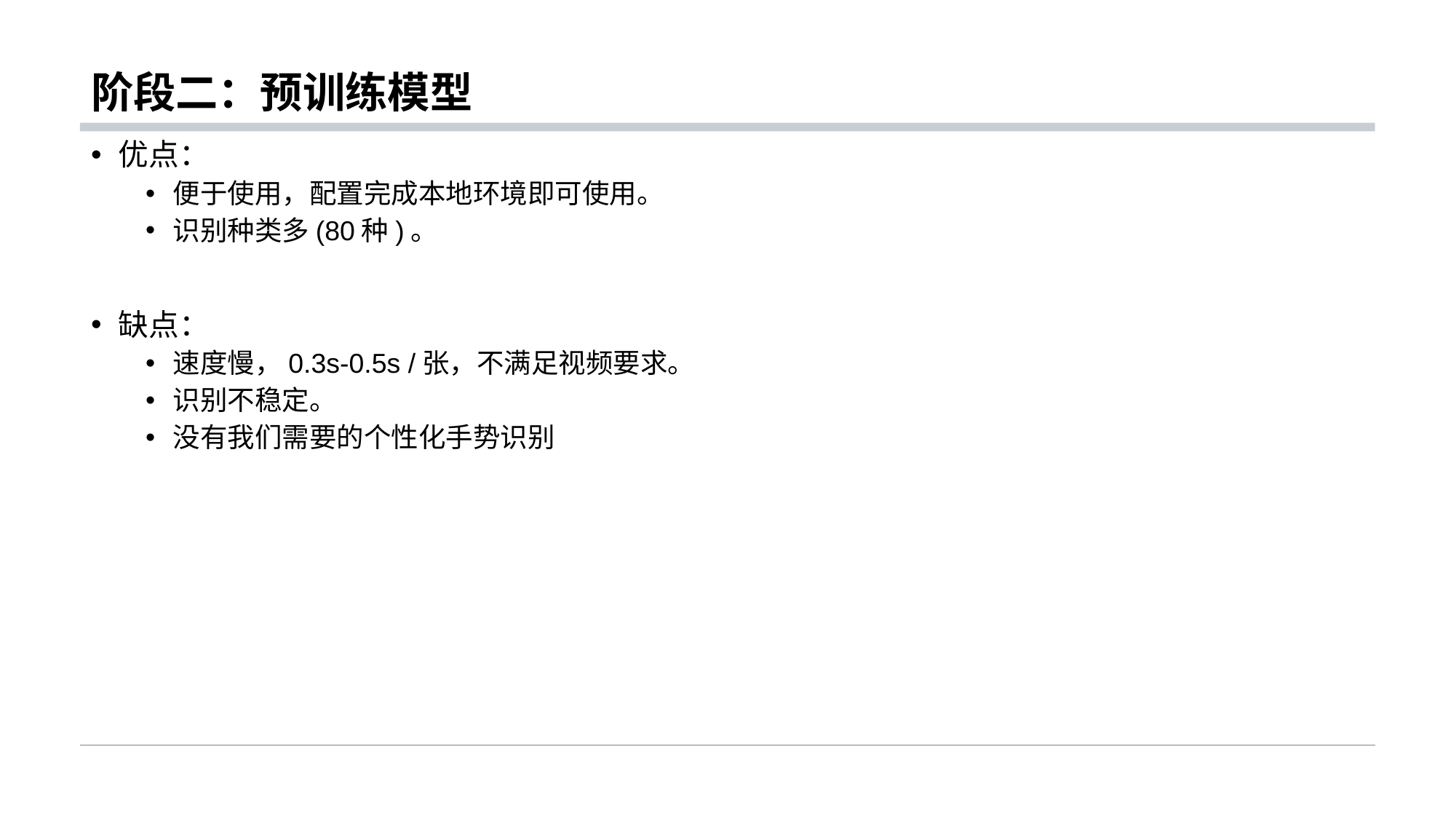

# 阶段二：预训练模型
优点：
便于使用，配置完成本地环境即可使用。
识别种类多(80种)。

缺点：
速度慢，0.3s-0.5s /张，不满足视频要求。
识别不稳定。
没有我们需要的个性化手势识别